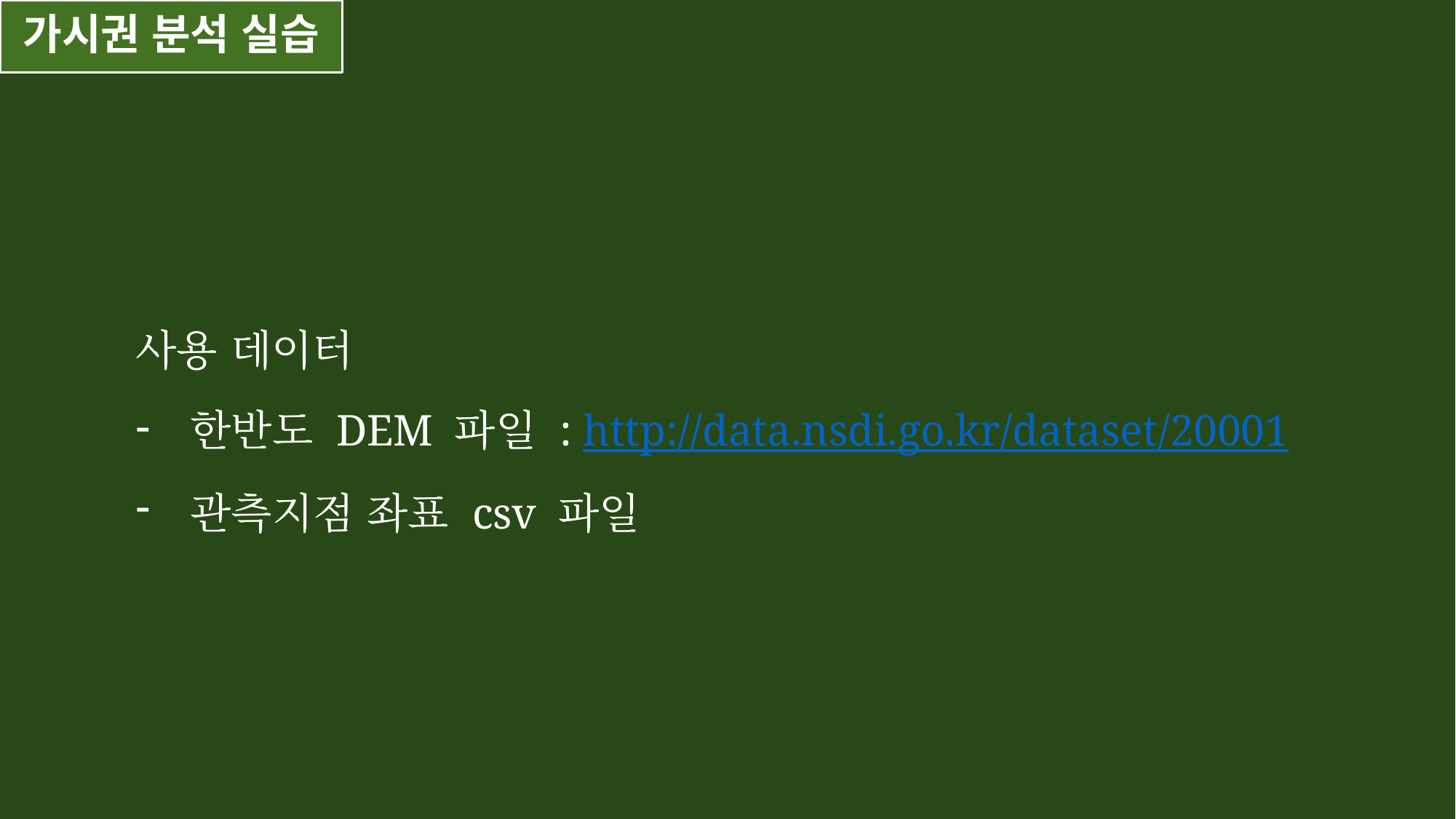

가시권 분석 실습
사용 데이터
한반도 DEM 파일 : http://data.nsdi.go.kr/dataset/20001
관측지점 좌표 csv 파일